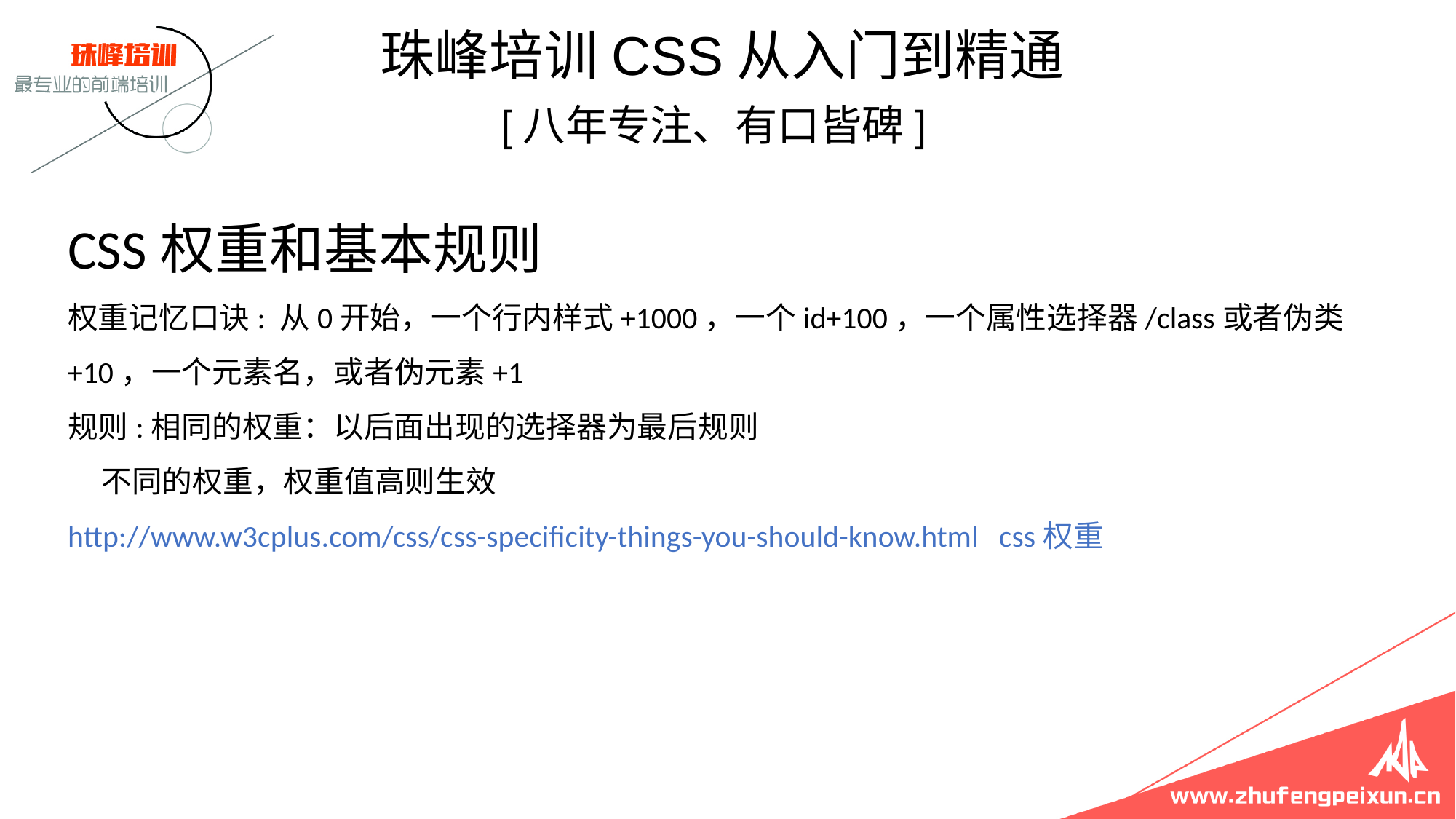

珠峰培训CSS从入门到精通
        [八年专注、有口皆碑]
# CSS权重和基本规则 权重记忆口诀: 从0开始，一个行内样式+1000，一个id+100，一个属性选择器/class或者伪类+10，一个元素名，或者伪元素+1 规则:相同的权重：以后面出现的选择器为最后规则 不同的权重，权重值高则生效 http://www.w3cplus.com/css/css-specificity-things-you-should-know.html   css权重